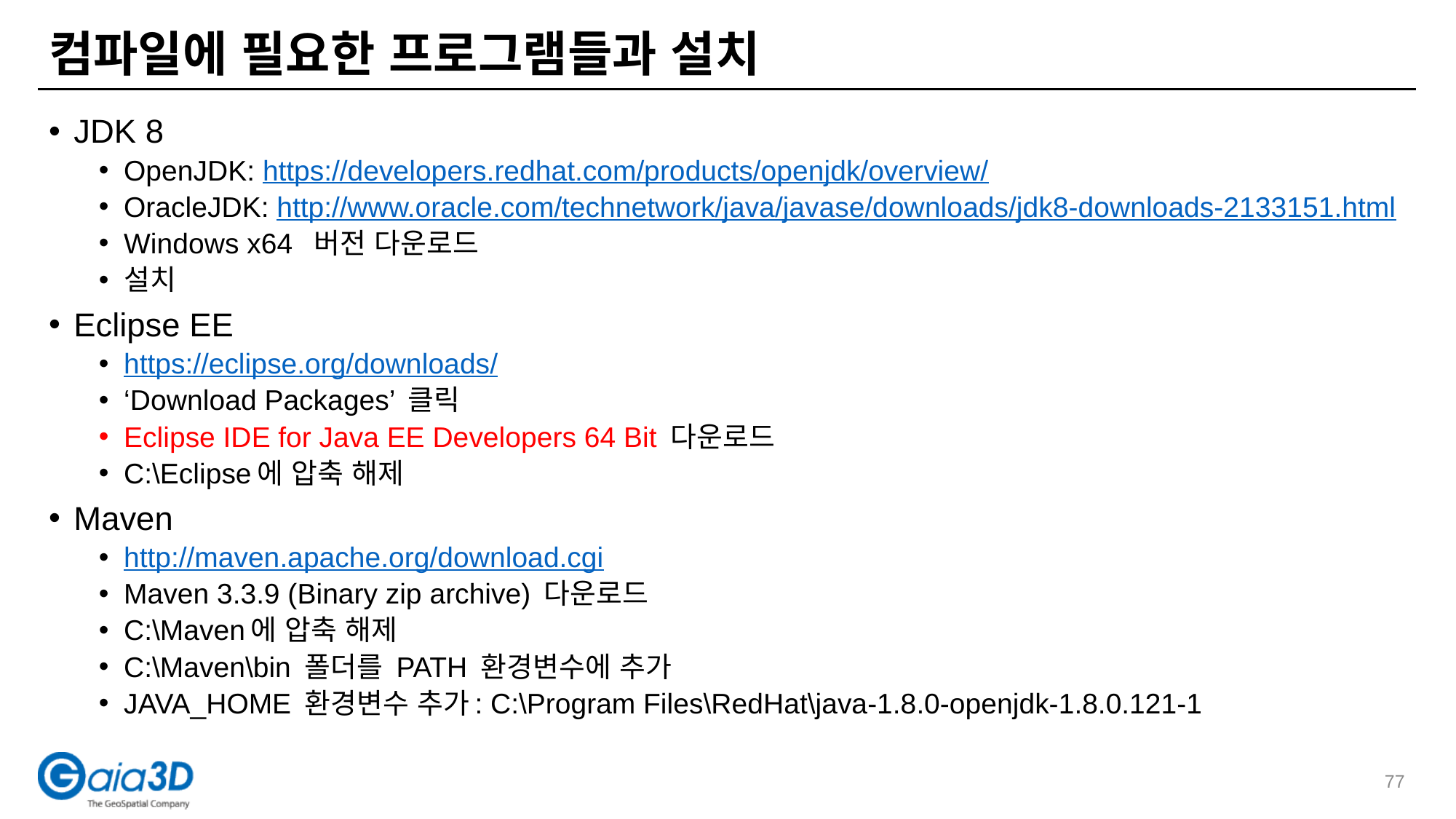

# 컴파일에 필요한 프로그램들과 설치
JDK 8
OpenJDK: https://developers.redhat.com/products/openjdk/overview/
OracleJDK: http://www.oracle.com/technetwork/java/javase/downloads/jdk8-downloads-2133151.html
Windows x64  버전 다운로드
설치
Eclipse EE
https://eclipse.org/downloads/
‘Download Packages’ 클릭
Eclipse IDE for Java EE Developers 64 Bit 다운로드
C:\Eclipse에 압축 해제
Maven
http://maven.apache.org/download.cgi
Maven 3.3.9 (Binary zip archive) 다운로드
C:\Maven에 압축 해제
C:\Maven\bin 폴더를 PATH 환경변수에 추가
JAVA_HOME 환경변수 추가: C:\Program Files\RedHat\java-1.8.0-openjdk-1.8.0.121-1
77